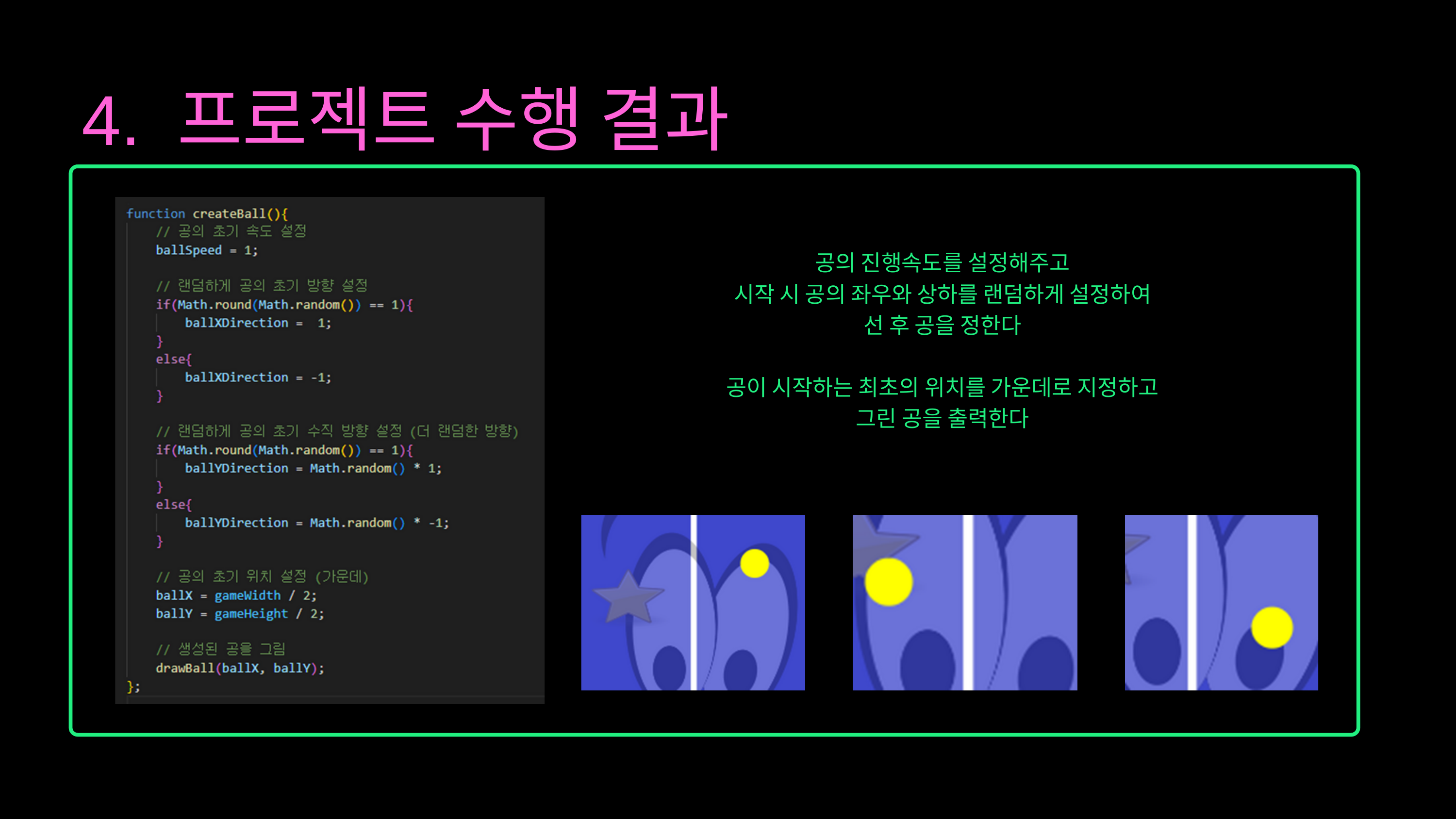

4. 프로젝트 수행 결과

공의 진행속도를 설정해주고
시작 시 공의 좌우와 상하를 랜덤하게 설정하여
선 후 공을 정한다

공이 시작하는 최초의 위치를 가운데로 지정하고
그린 공을 출력한다